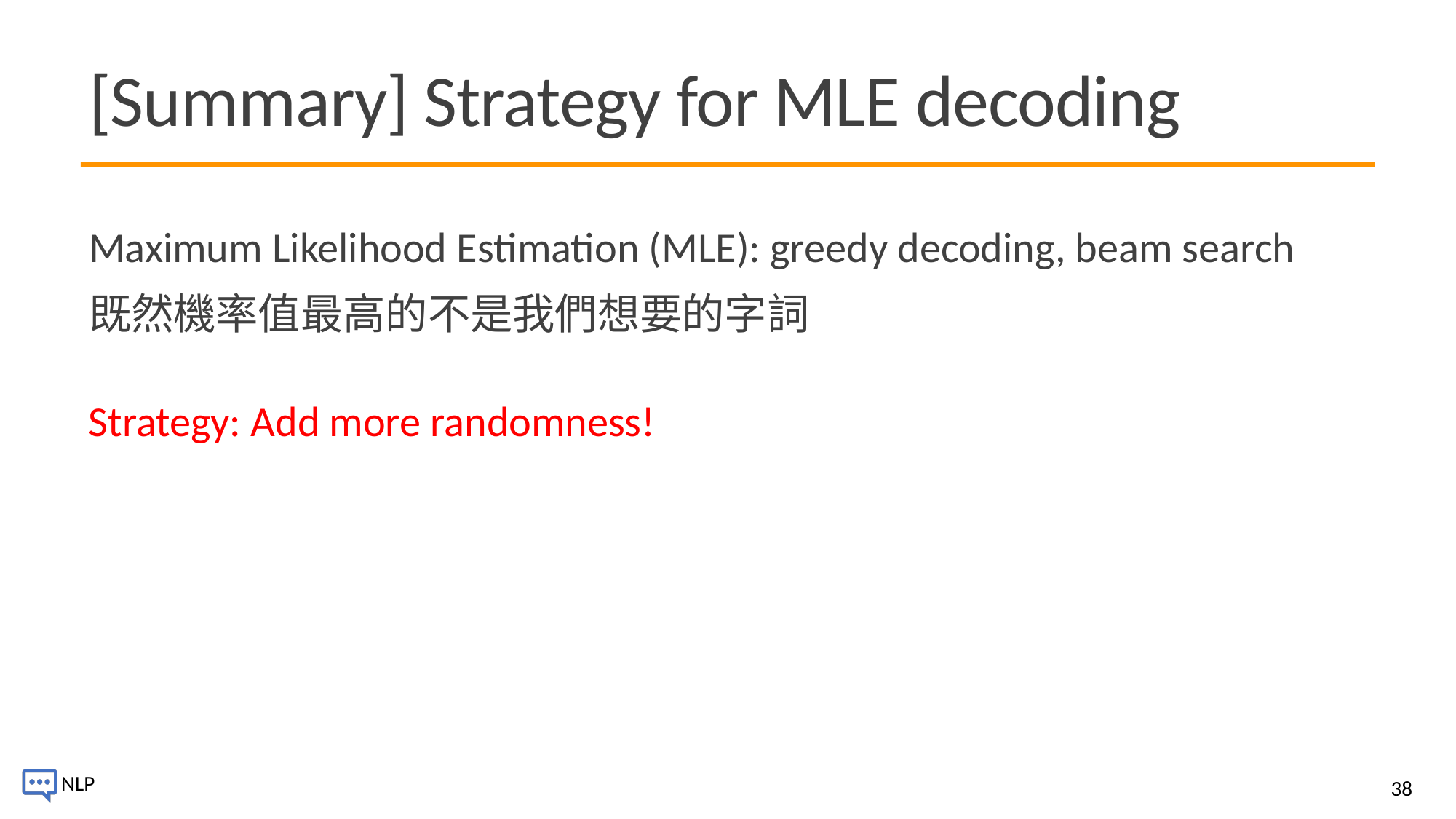

# [Summary] Strategy for MLE decoding
Maximum Likelihood Estimation (MLE): greedy decoding, beam search
既然機率值最高的不是我們想要的字詞

Strategy: Add more randomness!
38